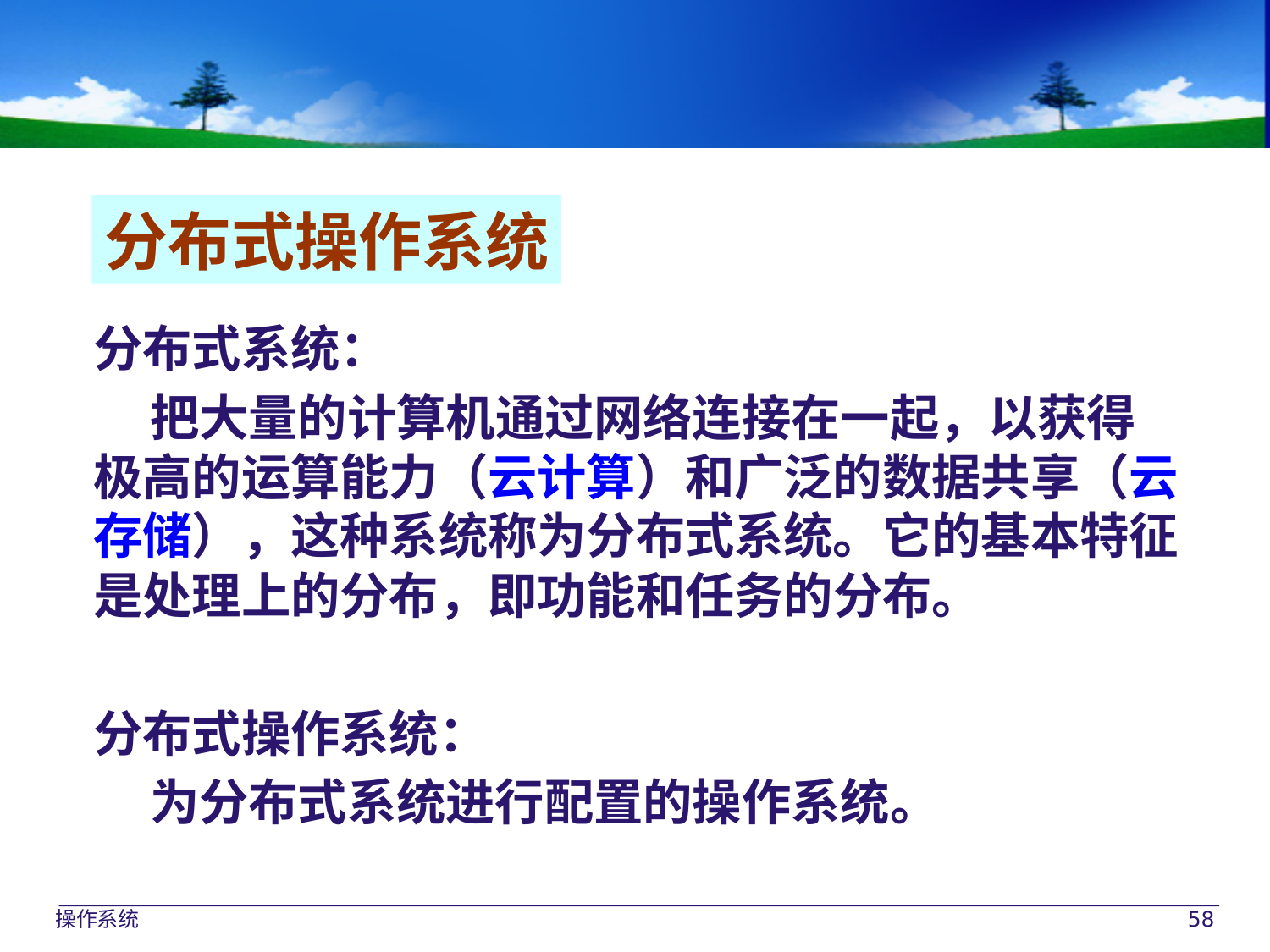

分布式操作系统
分布式系统：
    把大量的计算机通过网络连接在一起，以获得
极高的运算能力（云计算）和广泛的数据共享（云存储），这种系统称为分布式系统。它的基本特征是处理上的分布，即功能和任务的分布。

分布式操作系统：
    为分布式系统进行配置的操作系统。
操作系统
58